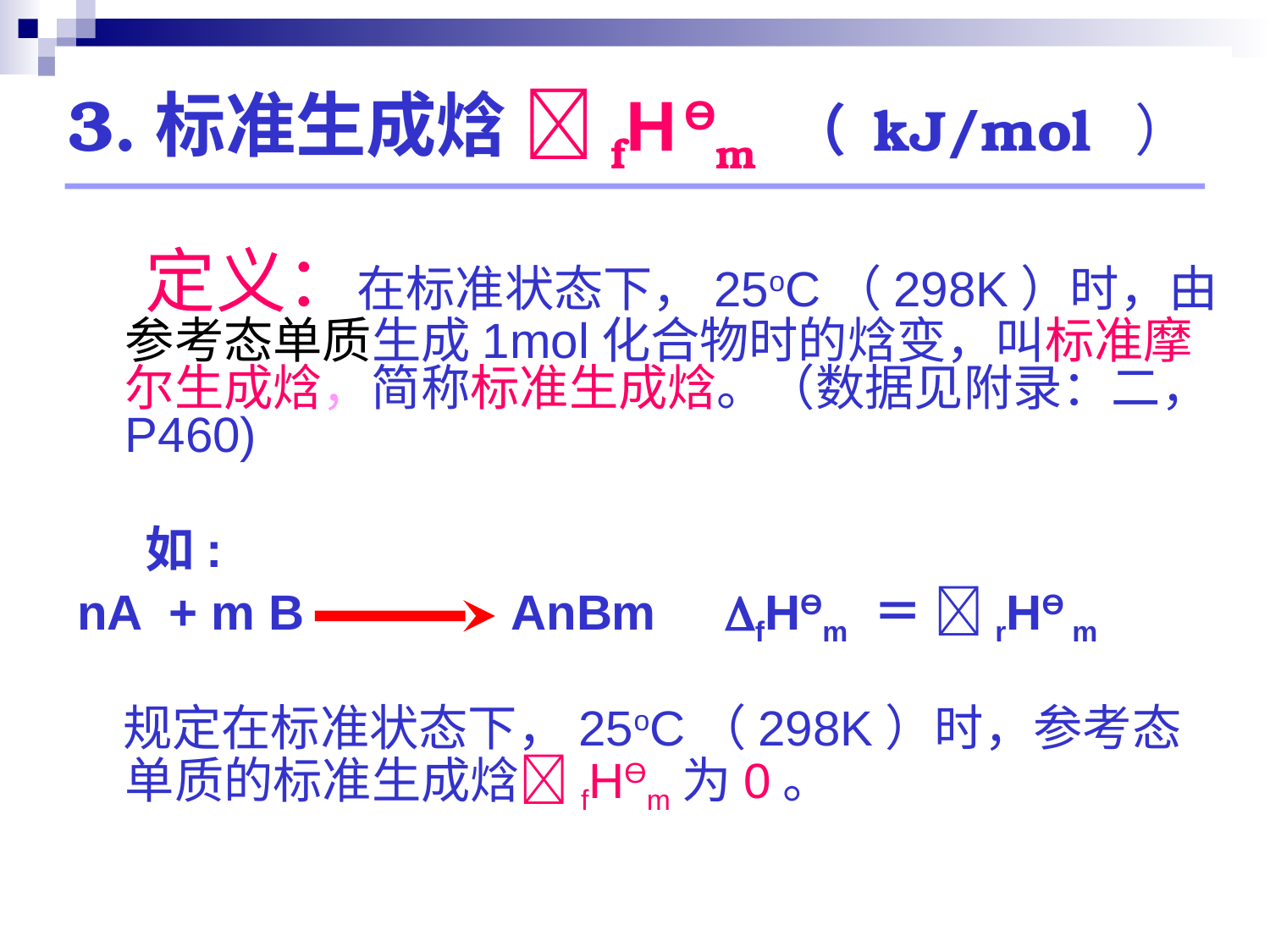

# 3.标准生成焓 ΔfHӨm （ kJ/mol ）

     定义：在标准状态下，25oC（298K）时，由参考态单质生成1mol化合物时的焓变，叫标准摩尔生成焓，简称标准生成焓。（数据见附录：二，P460)

     如:
nA  + m B               AnBm     ΔfHӨm ＝ ΔrHӨ m

   规定在标准状态下，25oC（298K）时，参考态单质的标准生成焓ΔfHӨm为0。